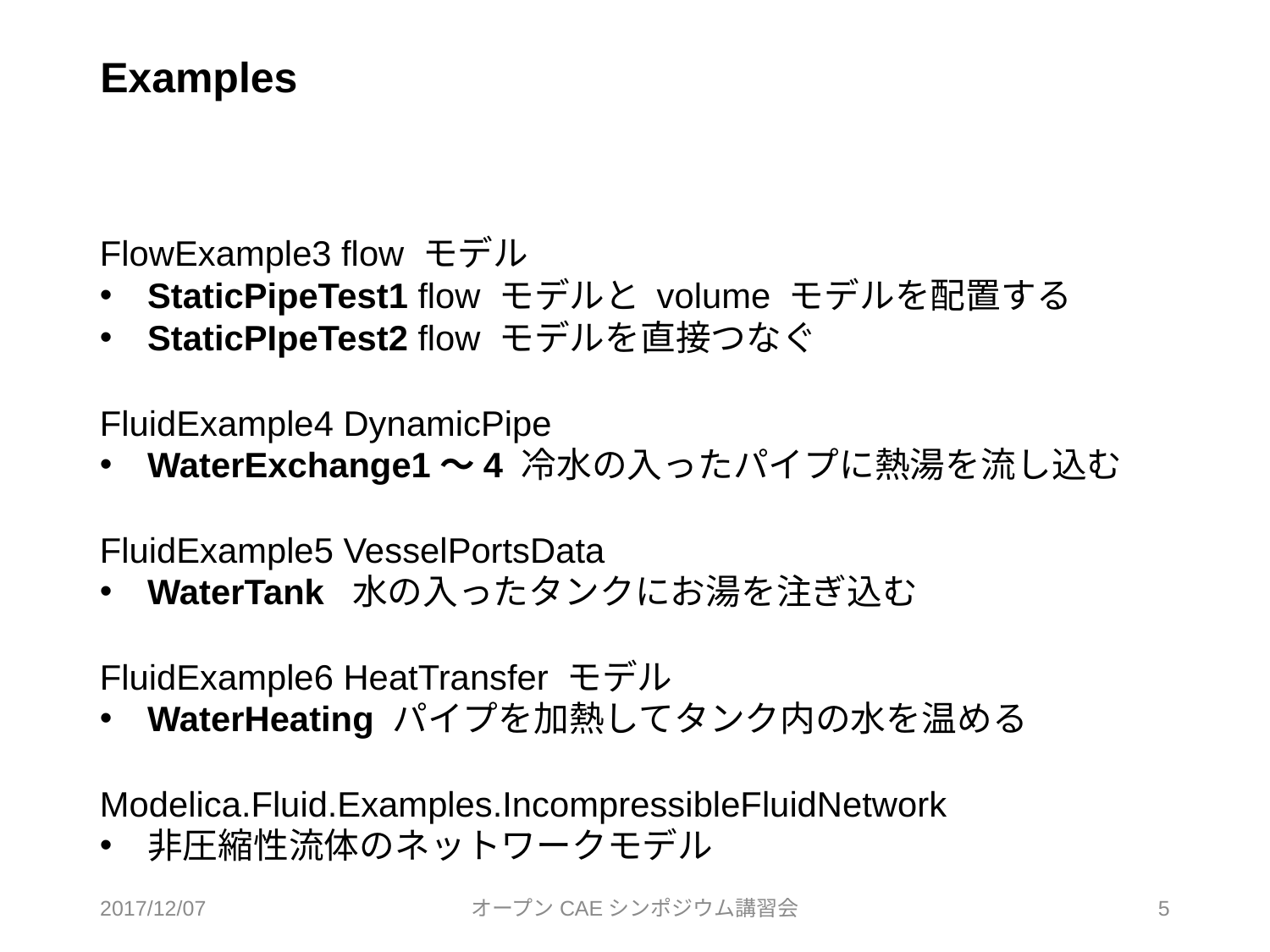

# Examples
FlowExample3 flow モデル
StaticPipeTest1 flow モデルと volume モデルを配置する
StaticPIpeTest2 flow モデルを直接つなぐ

FluidExample4 DynamicPipe
WaterExchange1〜4 冷水の入ったパイプに熱湯を流し込む

FluidExample5 VesselPortsData
WaterTank  水の入ったタンクにお湯を注ぎ込む

FluidExample6 HeatTransfer モデル
WaterHeating パイプを加熱してタンク内の水を温める

Modelica.Fluid.Examples.IncompressibleFluidNetwork
非圧縮性流体のネットワークモデル
2017/12/07
オープンCAEシンポジウム講習会
5